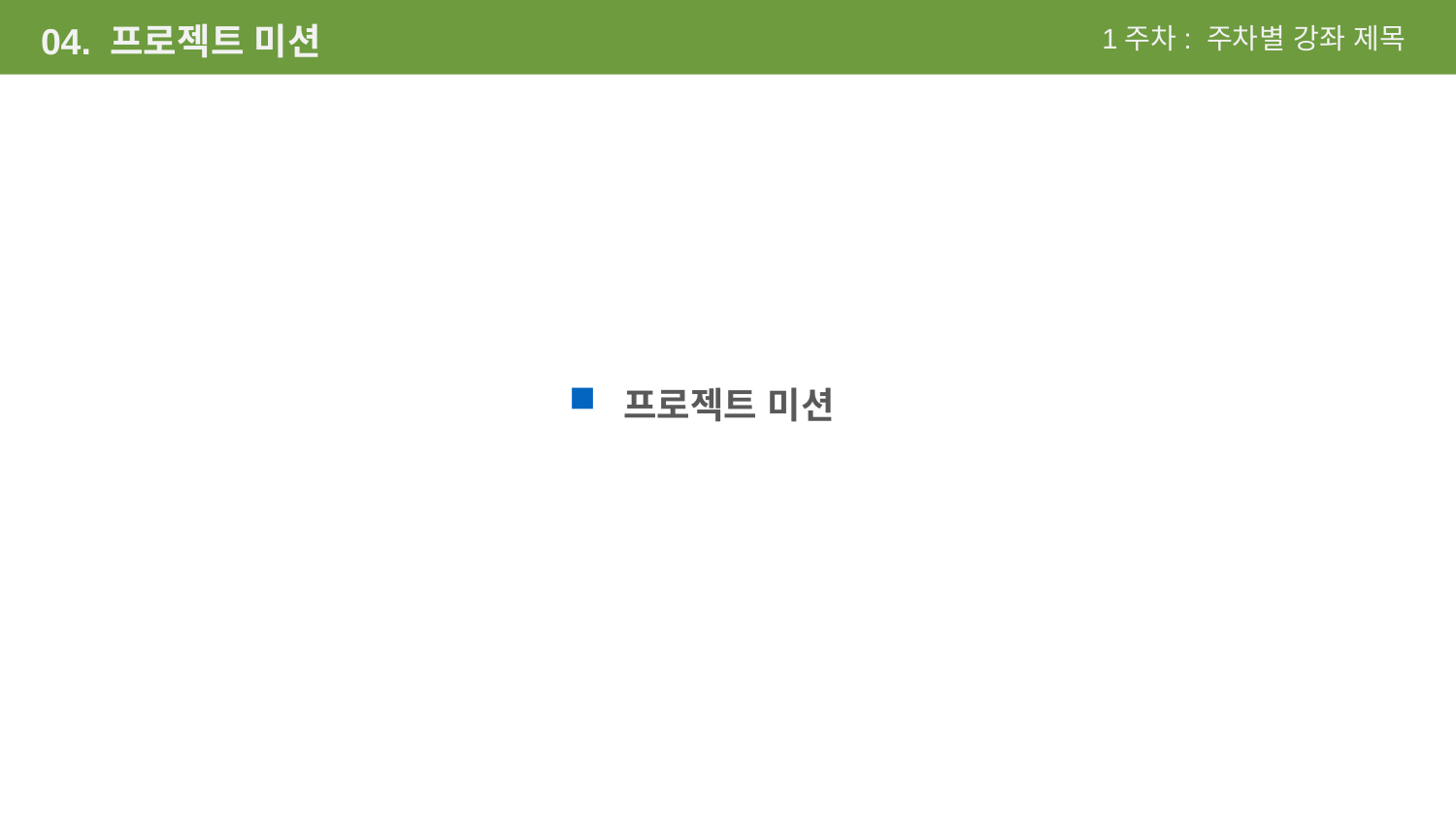

1주차: 주차별 강좌 제목
04. 프로젝트 미션
프로젝트 미션